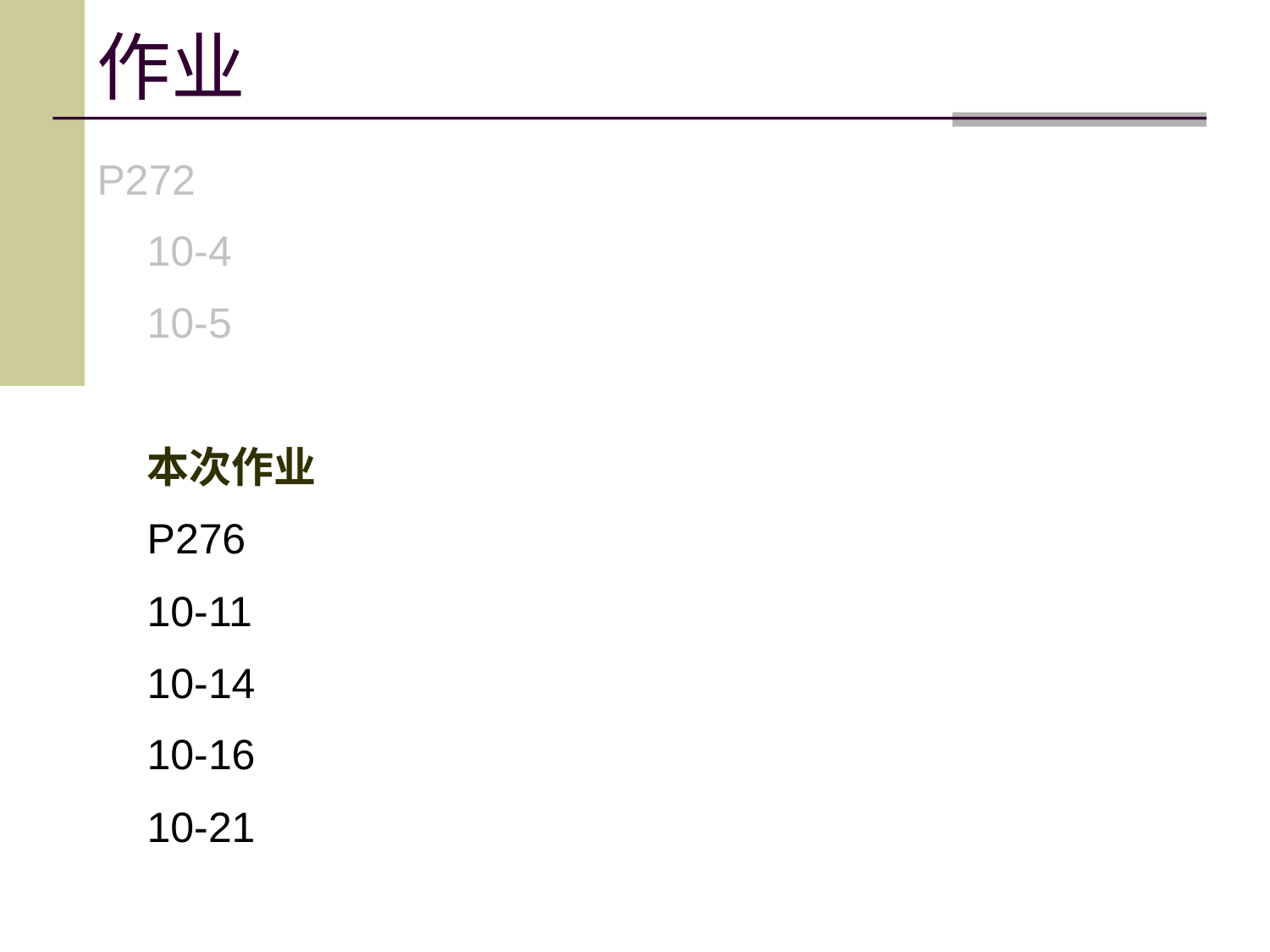

# 作业
P272
10-4
10-5

本次作业
P276
10-11
10-14
10-16
10-21